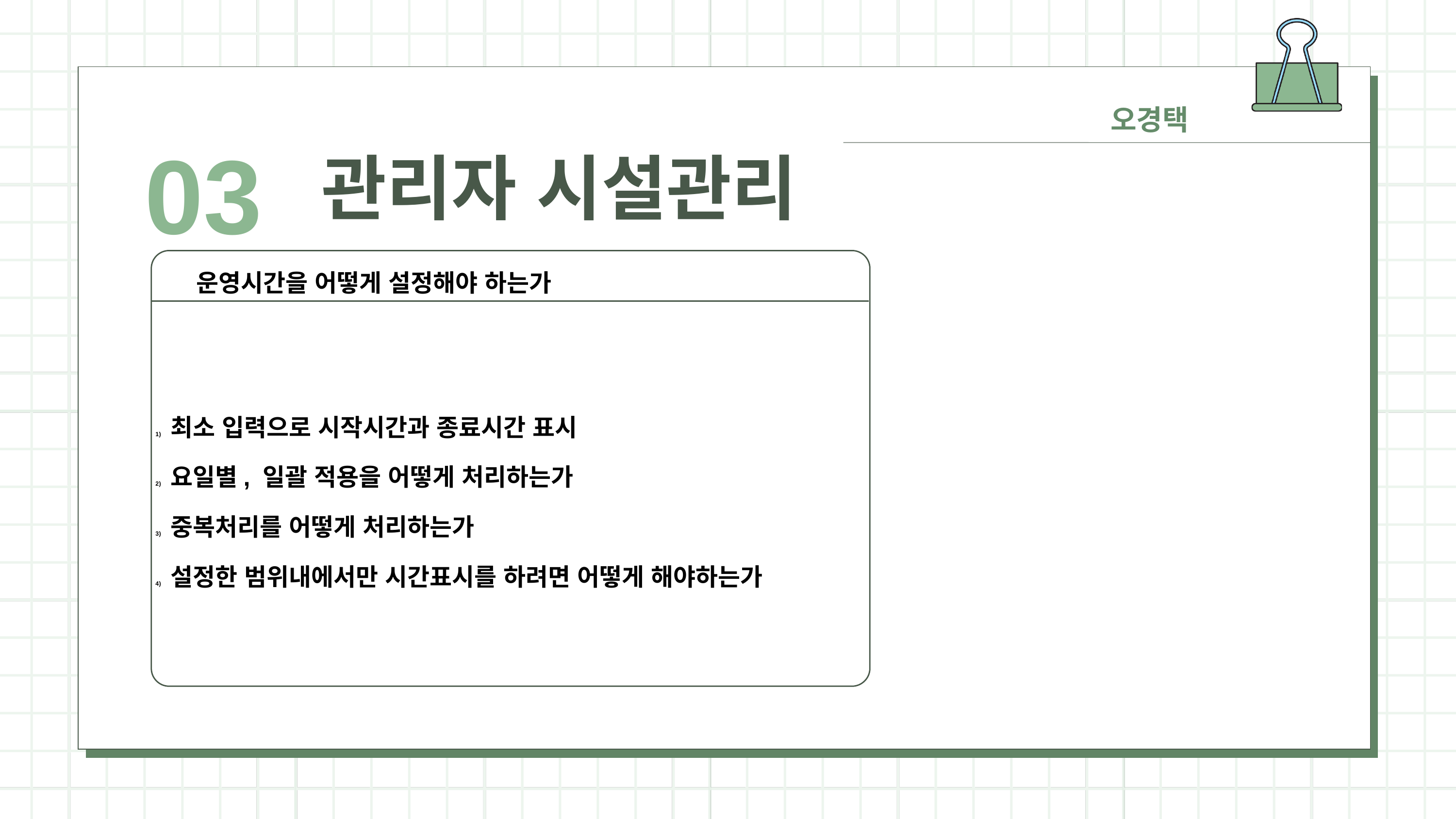

03
오경택
관리자 시설관리

최소 입력으로 시작시간과 종료시간 표시
요일별, 일괄 적용을 어떻게 처리하는가
중복처리를 어떻게 처리하는가
설정한 범위내에서만 시간표시를 하려면 어떻게 해야하는가
운영시간을 어떻게 설정해야 하는가